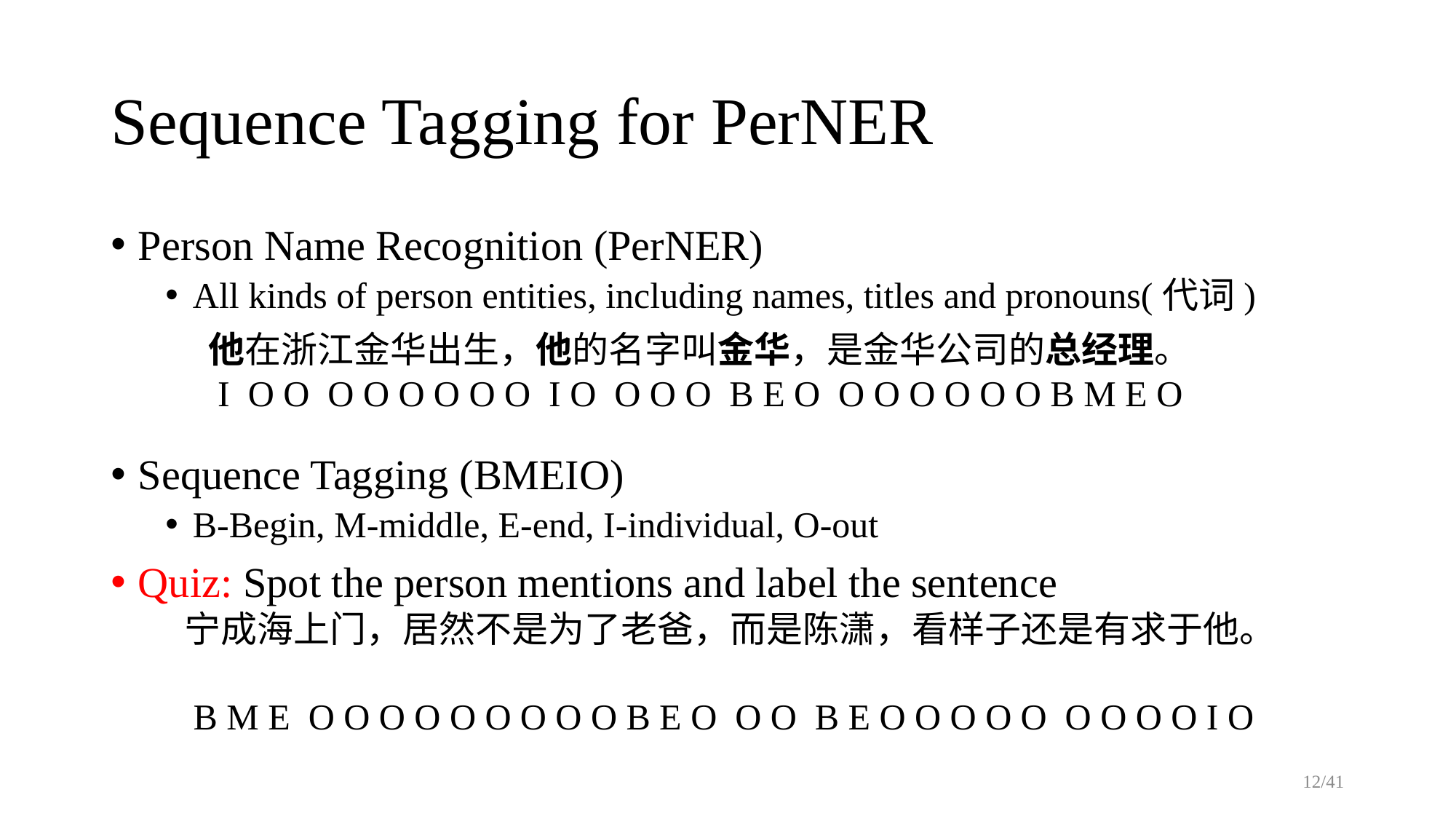

# Sequence Tagging for PerNER
Person Name Recognition (PerNER)
All kinds of person entities, including names, titles and pronouns(代词)

Sequence Tagging (BMEIO)
B-Begin, M-middle, E-end, I-individual, O-out
Quiz: Spot the person mentions and label the sentence

他在浙江金华出生，他的名字叫金华，是金华公司的总经理。
 I  O O  O O O O O O  I O  O O O  B E O  O O O O O O B M E O
宁成海上门，居然不是为了老爸，而是陈潇，看样子还是有求于他。
 B M E  O O O O O O O O O B E O  O O  B E O O O O O  O O O O I O
12/41